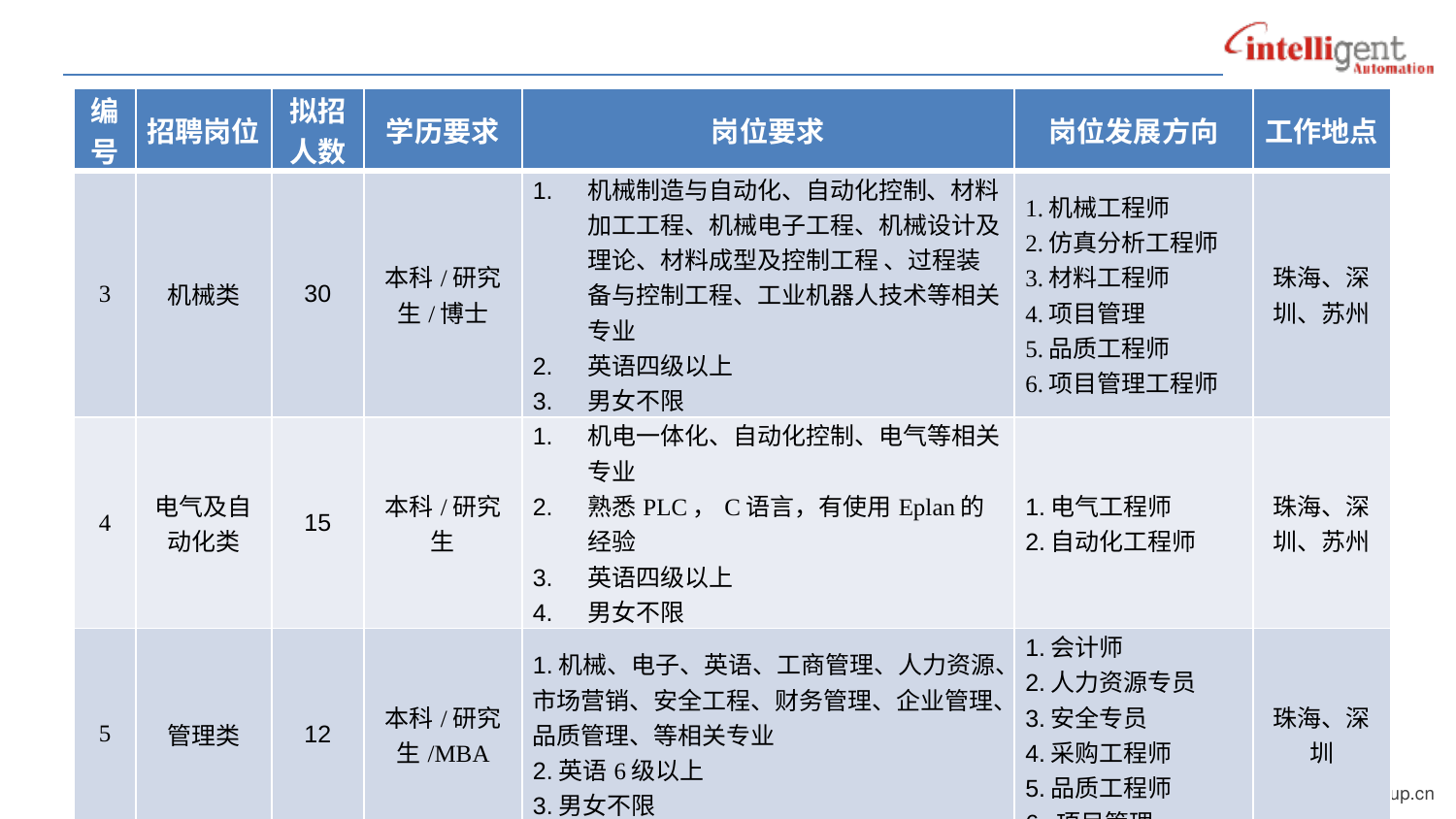

| 编号 | 招聘岗位 | 拟招人数 | 学历要求 | 岗位要求 | 岗位发展方向 | 工作地点 |
| --- | --- | --- | --- | --- | --- | --- |
| 3 | 机械类 | 30 | 本科/研究生/博士 | 机械制造与自动化、自动化控制、材料加工工程、机械电子工程、机械设计及理论、材料成型及控制工程 、过程装备与控制工程、工业机器人技术等相关专业 英语四级以上 男女不限 | 1.机械工程师 2.仿真分析工程师 3.材料工程师 4.项目管理 5.品质工程师 6.项目管理工程师 | 珠海、深圳、苏州 |
| 4 | 电气及自动化类 | 15 | 本科/研究生 | 机电一体化、自动化控制、电气等相关专业 熟悉PLC，C语言，有使用Eplan的经验 英语四级以上 男女不限 | 1.电气工程师 2.自动化工程师 | 珠海、深圳、苏州 |
| 5 | 管理类 | 12 | 本科/研究生/MBA | 1.机械、电子、英语、工商管理、人力资源、市场营销、安全工程、财务管理、企业管理、品质管理、等相关专业 2.英语6级以上 3.男女不限 | 1.会计师 2.人力资源专员 3.安全专员 4.采购工程师 5.品质工程师 6. 项目管理 | 珠海、深圳 |